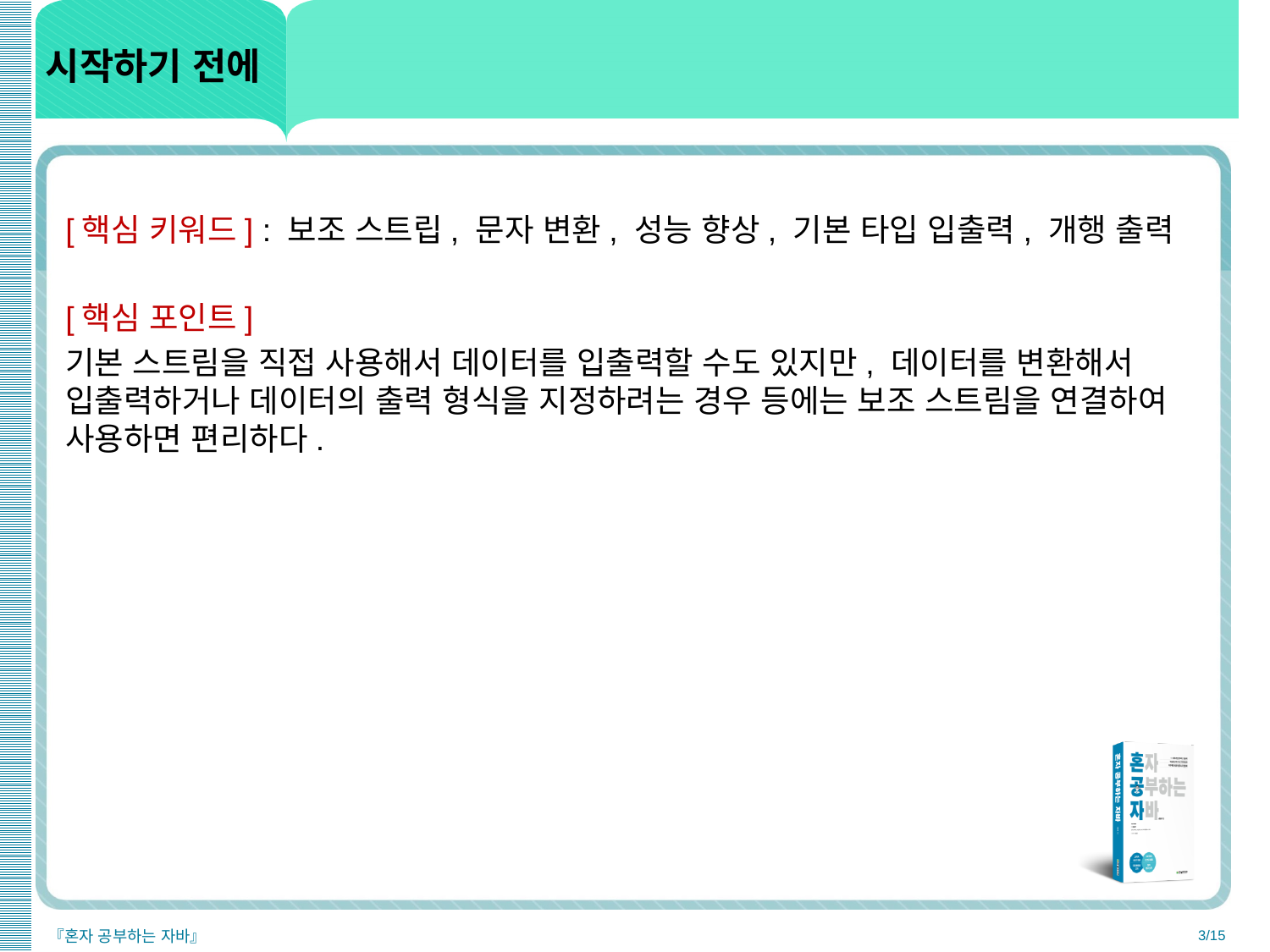

# 시작하기 전에

[핵심 키워드] : 보조 스트립, 문자 변환, 성능 향상, 기본 타입 입출력, 개행 출력

[핵심 포인트]
기본 스트림을 직접 사용해서 데이터를 입출력할 수도 있지만, 데이터를 변환해서 입출력하거나 데이터의 출력 형식을 지정하려는 경우 등에는 보조 스트림을 연결하여 사용하면 편리하다.